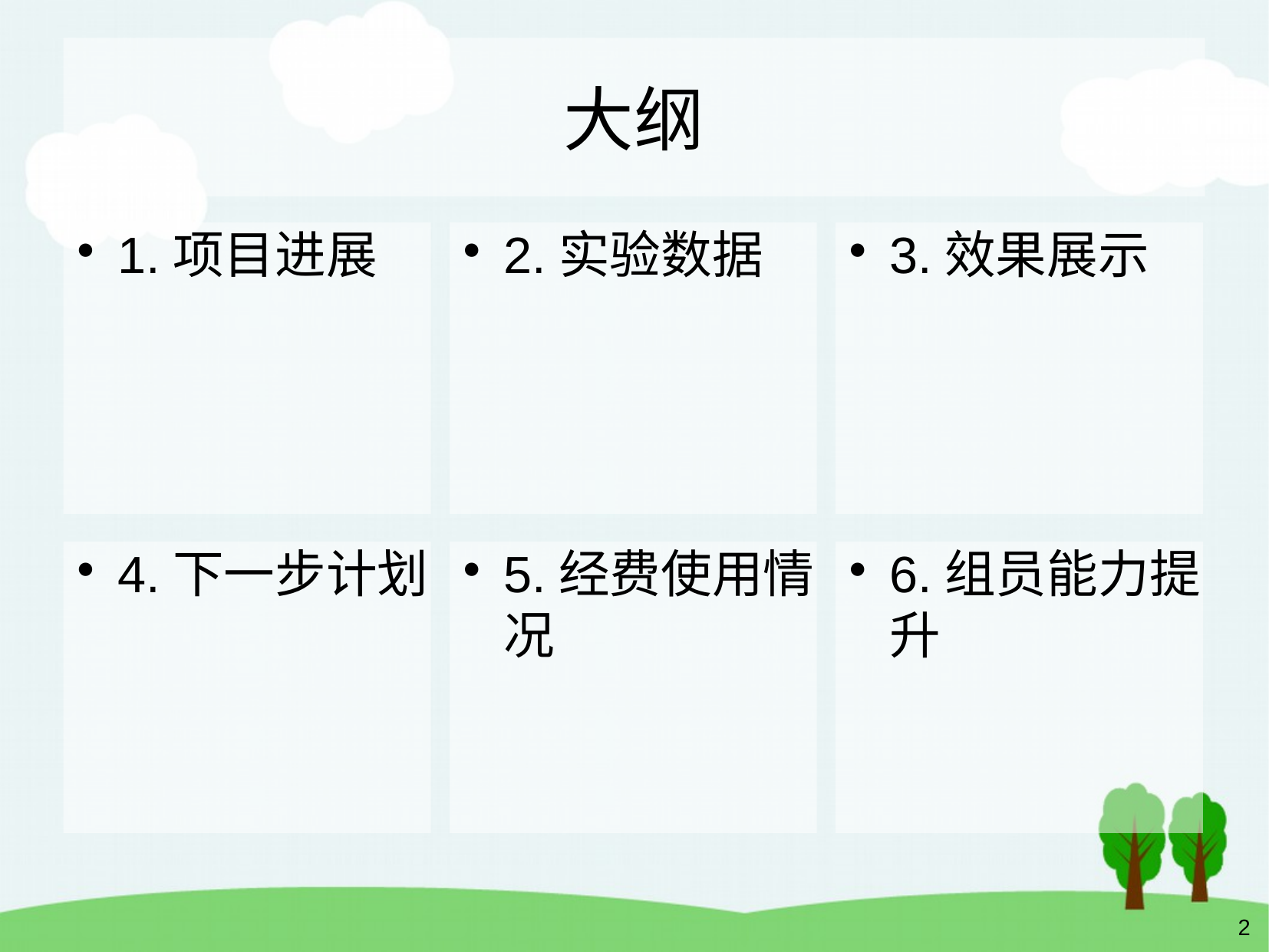

# 大纲
1.项目进展
2.实验数据
3.效果展示
4.下一步计划
5.经费使用情况
6.组员能力提升
2